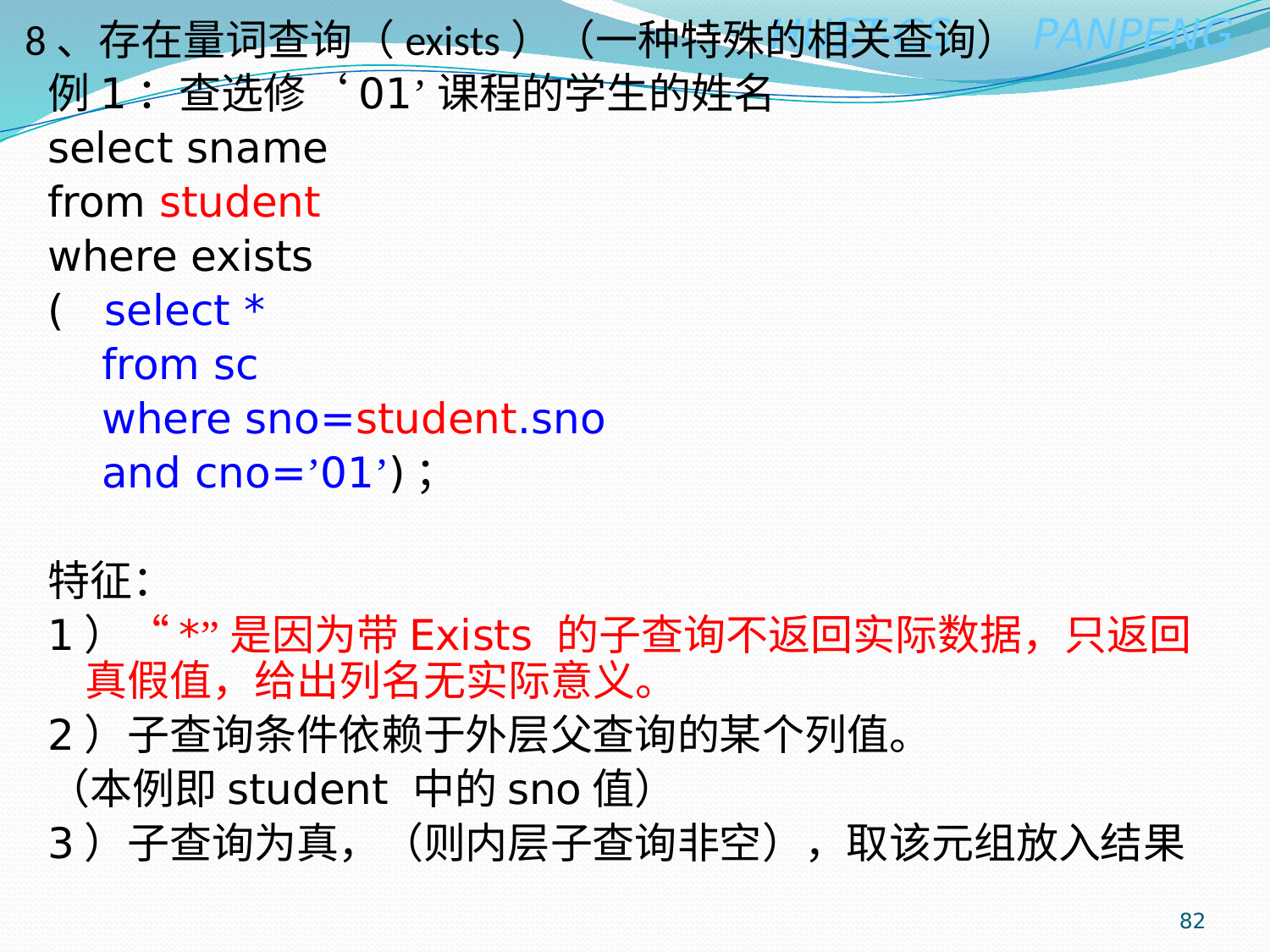

# 8、存在量词查询（exists）（一种特殊的相关查询）
例1：查选修‘01’课程的学生的姓名
select sname
from student
where exists
(   select *
    from sc
    where sno=student.sno
    and cno=’01’)；

特征：
1）“*”是因为带Exists 的子查询不返回实际数据，只返回真假值，给出列名无实际意义。
2）子查询条件依赖于外层父查询的某个列值。
（本例即student 中的sno值）
3）子查询为真，（则内层子查询非空），取该元组放入结果
82